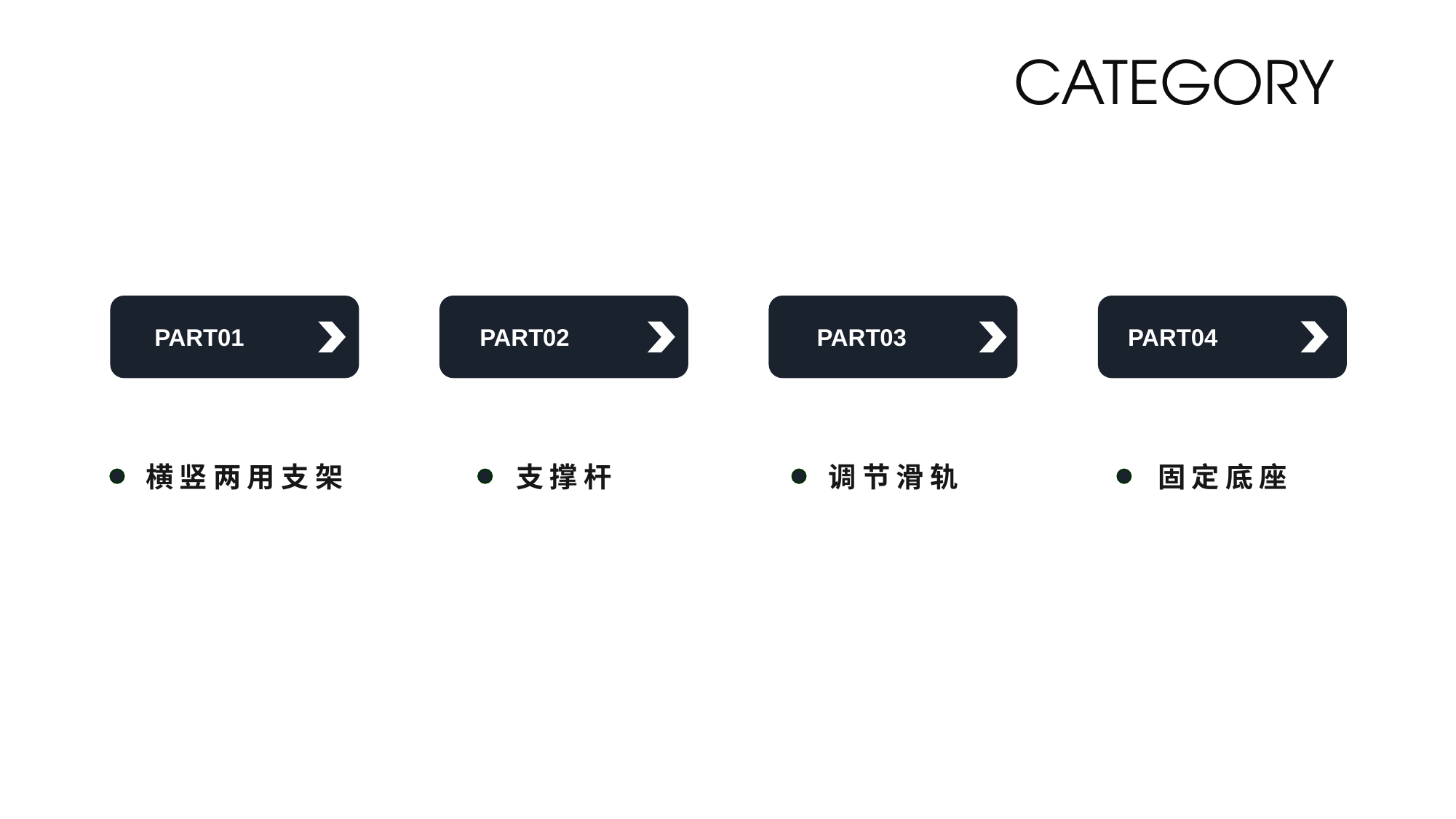

CATEGORY

PART01
PART02
PART03
PART04

横竖两用支架
支撑杆
固定底座
调节滑轨